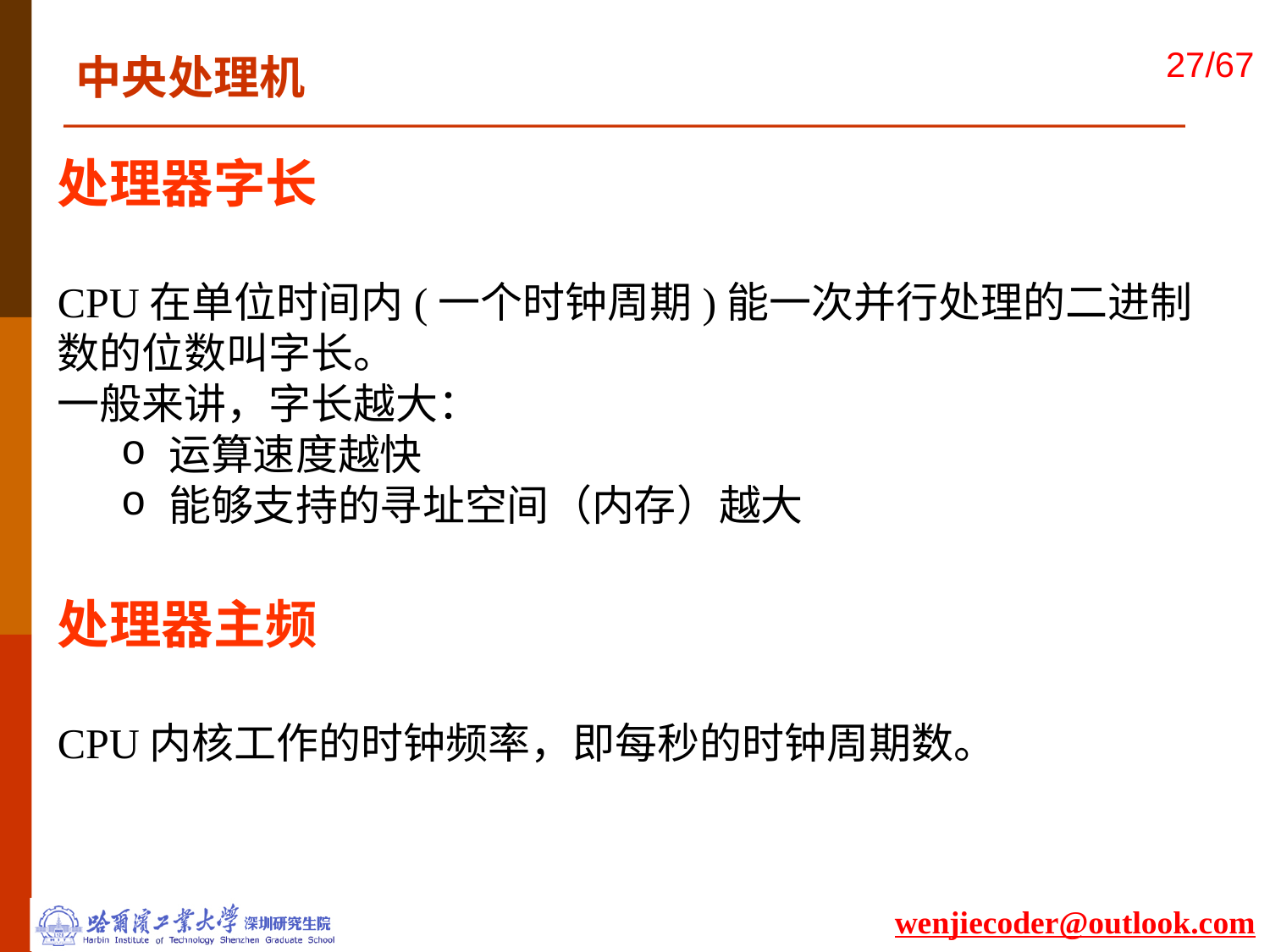

中央处理机
处理器字长

CPU在单位时间内(一个时钟周期)能一次并行处理的二进制数的位数叫字长。
一般来讲，字长越大：
运算速度越快
能够支持的寻址空间（内存）越大

处理器主频

CPU内核工作的时钟频率，即每秒的时钟周期数。